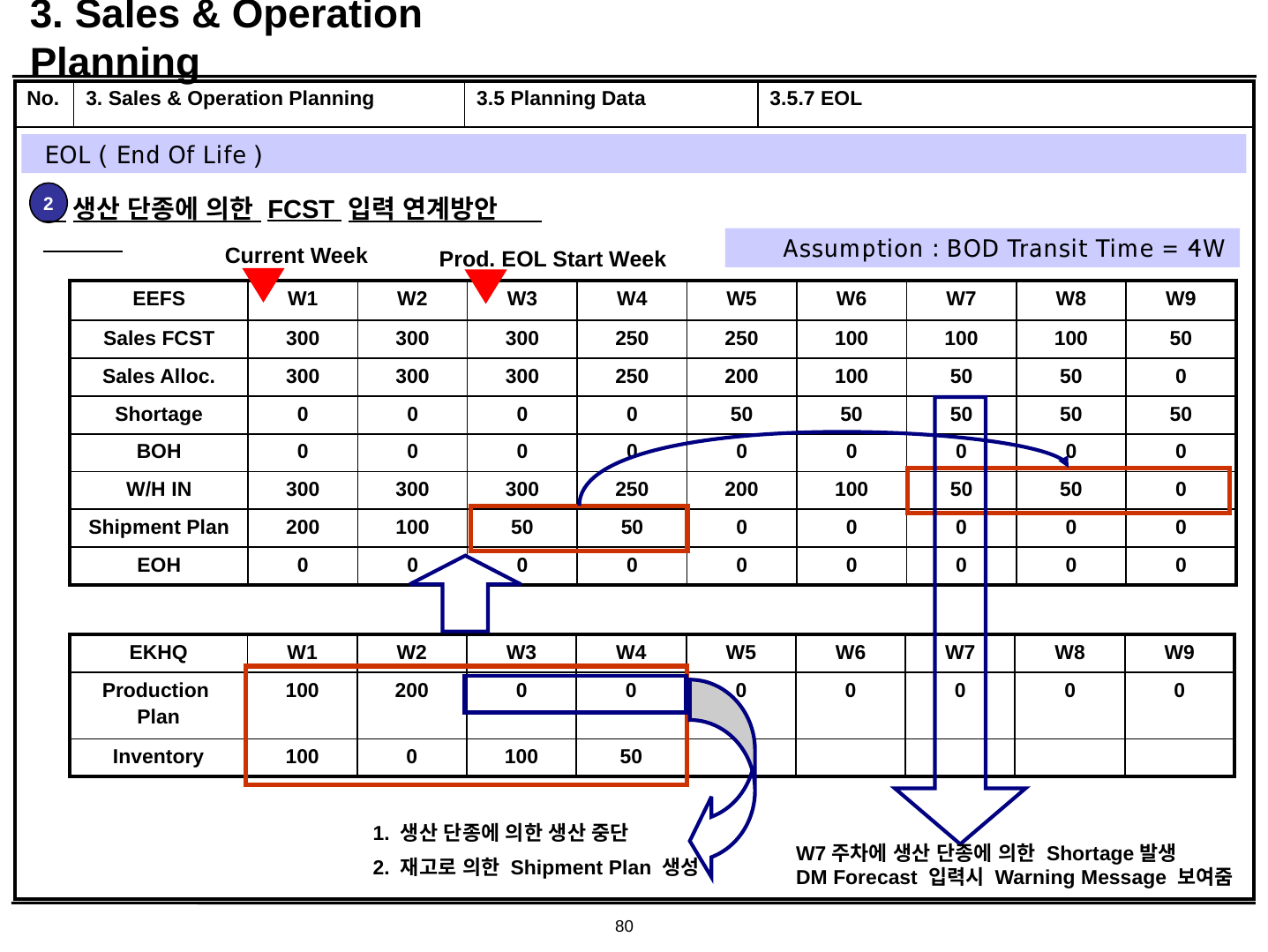

# 3. Sales & Operation Planning
| No. | 3. Sales & Operation Planning | 3.5 Planning Data | 3.5.7 EOL |
| --- | --- | --- | --- |
|  |  |  |  |
EOL ( End Of Life )
2
    생산 단종에 의한 FCST 입력 연계방안
Assumption : BOD Transit Time = 4W
Current Week
Prod. EOL Start Week

| EEFS | W1 | W2 | W3 | W4 | W5 | W6 | W7 | W8 | W9 |
| --- | --- | --- | --- | --- | --- | --- | --- | --- | --- |
| Sales FCST | 300 | 300 | 300 | 250 | 250 | 100 | 100 | 100 | 50 |
| Sales Alloc. | 300 | 300 | 300 | 250 | 200 | 100 | 50 | 50 | 0 |
| Shortage | 0 | 0 | 0 | 0 | 50 | 50 | 50 | 50 | 50 |
| BOH | 0 | 0 | 0 | 0 | 0 | 0 | 0 | 0 | 0 |
| W/H IN | 300 | 300 | 300 | 250 | 200 | 100 | 50 | 50 | 0 |
| Shipment Plan | 200 | 100 | 50 | 50 | 0 | 0 | 0 | 0 | 0 |
| EOH | 0 | 0 | 0 | 0 | 0 | 0 | 0 | 0 | 0 |

| EKHQ | W1 | W2 | W3 | W4 | W5 | W6 | W7 | W8 | W9 |
| --- | --- | --- | --- | --- | --- | --- | --- | --- | --- |
| Production Plan | 100 | 200 | 0 | 0 | 0 | 0 | 0 | 0 | 0 |
| Inventory | 100 | 0 | 100 | 50 |  |  |  |  |  |

1. 생산 단종에 의한 생산 중단
2. 재고로 의한 Shipment Plan 생성
W7주차에 생산 단종에 의한 Shortage발생     DM Forecast 입력시 Warning Message 보여줌
80